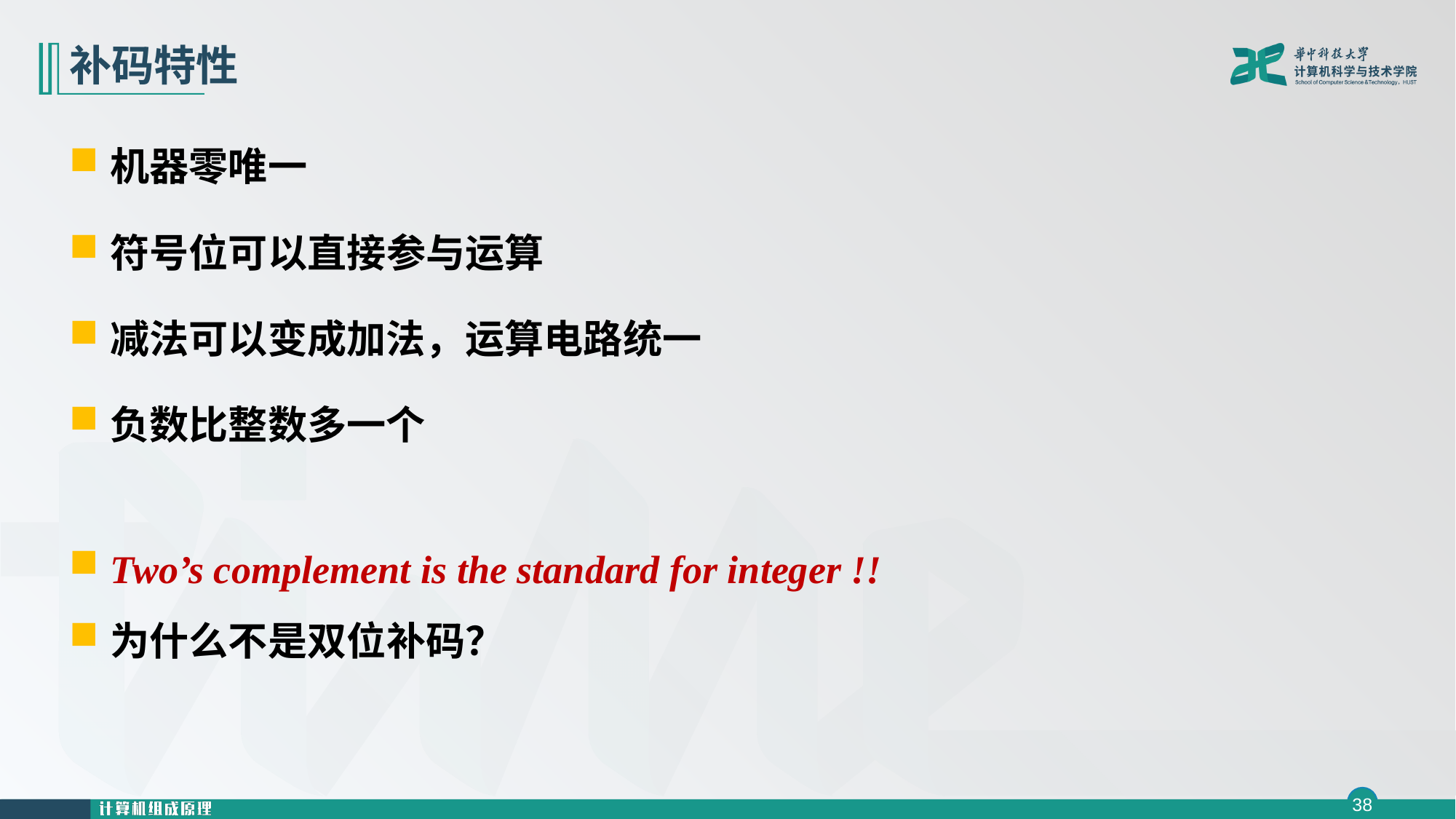

# 补码特性
机器零唯一
符号位可以直接参与运算
减法可以变成加法，运算电路统一
负数比整数多一个

Two’s complement is the standard for integer !!
为什么不是双位补码？